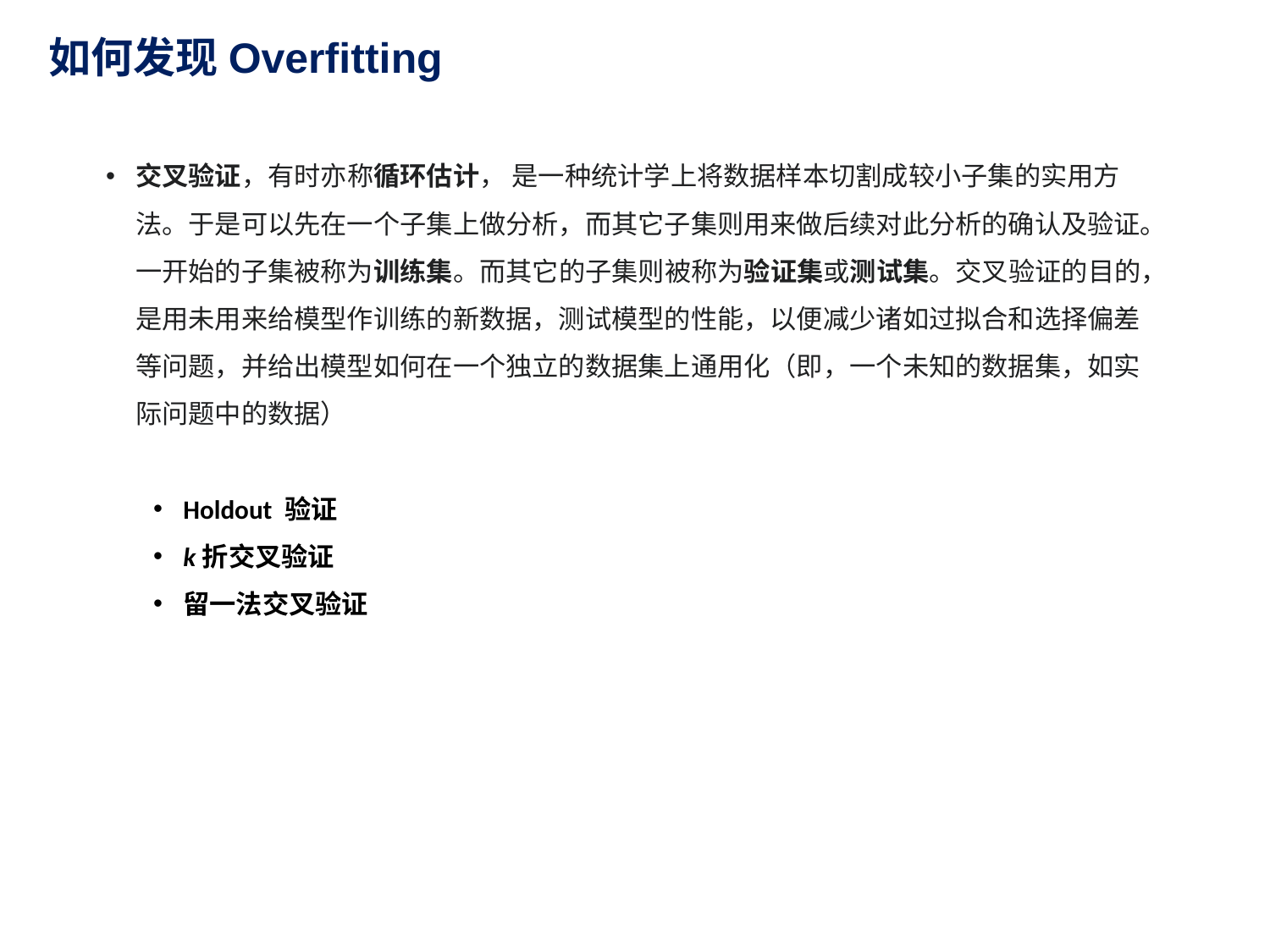

如何发现Overfitting
交叉验证，有时亦称循环估计， 是一种统计学上将数据样本切割成较小子集的实用方法。于是可以先在一个子集上做分析，而其它子集则用来做后续对此分析的确认及验证。一开始的子集被称为训练集。而其它的子集则被称为验证集或测试集。交叉验证的目的，是用未用来给模型作训练的新数据，测试模型的性能，以便减少诸如过拟合和选择偏差等问题，并给出模型如何在一个独立的数据集上通用化（即，一个未知的数据集，如实际问题中的数据）

Holdout 验证
k折交叉验证
留一法交叉验证